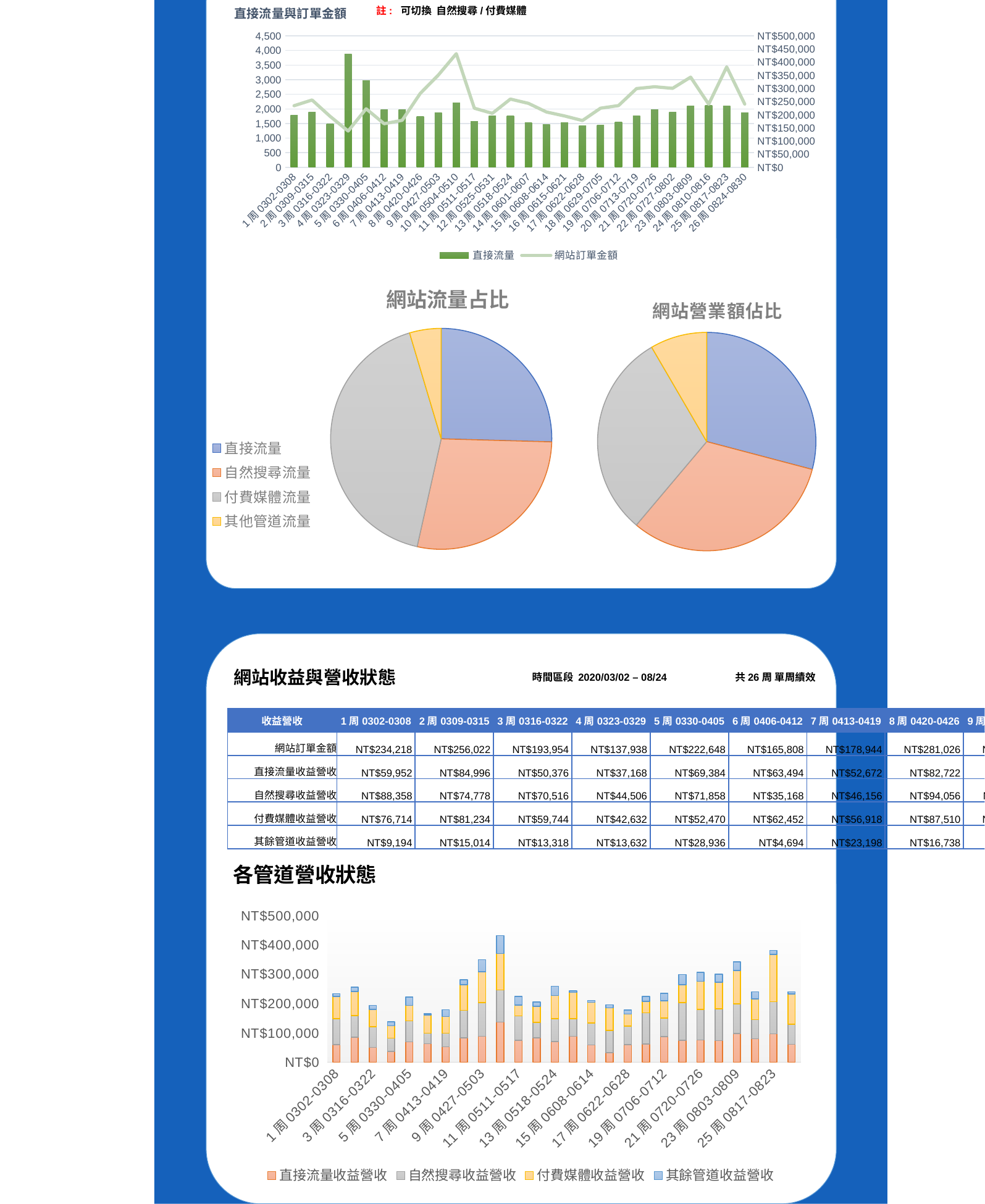

註:  可切換  自然搜尋/付費媒體

### Chart: 直接流量與訂單金額

| Category | 直接流量 | 網站訂單金額 |
|---|---|---|
| 1周0302-0308 | 1786.0 | 234218.0 |
| 2周0309-0315 | 1890.0 | 256022.0 |
| 3周0316-0322 | 1483.0 | 193954.0 |
| 4周0323-0329 | 3869.0 | 137938.0 |
| 5周0330-0405 | 2972.0 | 222648.0 |
| 6周0406-0412 | 1965.0 | 165808.0 |
| 7周0413-0419 | 1964.0 | 178944.0 |
| 8周0420-0426 | 1749.0 | 281026.0 |
| 9周0427-0503 | 1861.0 | 350420.0 |
| 10周0504-0510 | 2208.0 | 431942.0 |
| 11周0511-0517 | 1580.0 | 224902.0 |
| 12周0525-0531 | 1759.0 | 205244.0 |
| 13周0518-0524 | 1756.0 | 259550.0 |
| 14周0601-0607 | 1525.0 | 243306.0 |
| 15周0608-0614 | 1462.0 | 210372.0 |
| 16周0615-0621 | 1536.0 | 195496.0 |
| 17周0622-0628 | 1428.0 | 177918.0 |
| 18周0629-0705 | 1437.0 | 224770.0 |
| 19周0706-0712 | 1559.0 | 234812.0 |
| 20周0713-0719 | 1758.0 | 299400.0 |
| 21周0720-0726 | 1966.0 | 306392.0 |
| 22周0727-0802 | 1888.0 | 300408.0 |
| 23周0803-0809 | 2103.0 | 342854.0 |
| 24周0810-0816 | 2127.0 | 239998.0 |
| 25周0817-0823 | 2093.0 | 381754.0 |
| 26周0824-0830 | 1871.0 | 240478.0 |

### Chart: 網站流量占比

| Category |  |
|---|---|
| 直接流量 | 49595.0 |
| 自然搜尋流量 | 54678.0 |
| 付費媒體流量 | 81653.0 |
| 其他管道流量 | 8995.0 |

### Chart: 網站營業額佔比

| Category |  |
|---|---|
| 直接流量收益營收 | 1904092.0 |
| 自然搜尋收益營收 | 2095654.0 |
| 付費媒體收益營收 | 1990580.0 |
| 其餘管道收益營收 | 550248.0 |
網站收益與營收狀態
時間區段 2020/03/02 – 08/24
共26周 單周績效
| 收益營收 | 1周0302-0308 | 2周0309-0315 | 3周0316-0322 | 4周0323-0329 | 5周0330-0405 | 6周0406-0412 | 7周0413-0419 | 8周0420-0426 | 9周0427-0503 | 10周0504-0510 | 11周0511-0517 | 12周0525-0531 | 13周0518-0524 | 14周0601-0607 | 15周0608-0614 | 16周0615-0621 | 17周0622-0628 | 18周0629-0705 | 19周0706-0712 | 20周0713-0719 | 21周0720-0726 | 22周0727-0802 | 23周0803-0809 | 24周0810-0816 | 25周0817-0823 | 26周0824-0830 | 半年小計 |
| --- | --- | --- | --- | --- | --- | --- | --- | --- | --- | --- | --- | --- | --- | --- | --- | --- | --- | --- | --- | --- | --- | --- | --- | --- | --- | --- | --- |
| 網站訂單金額 | NT$234,218 | NT$256,022 | NT$193,954 | NT$137,938 | NT$222,648 | NT$165,808 | NT$178,944 | NT$281,026 | NT$350,420 | NT$431,942 | NT$224,902 | NT$205,244 | NT$259,550 | NT$243,306 | NT$210,372 | NT$195,496 | NT$177,918 | NT$224,770 | NT$234,812 | NT$299,400 | NT$306,392 | NT$300,408 | NT$342,854 | NT$239,998 | NT$381,754 | NT$240,478 | NT$6,540,574 |
| 直接流量收益營收 | NT$59,952 | NT$84,996 | NT$50,376 | NT$37,168 | NT$69,384 | NT$63,494 | NT$52,672 | NT$82,722 | NT$88,080 | NT$136,558 | NT$75,082 | NT$83,080 | NT$70,496 | NT$88,458 | NT$59,214 | NT$32,464 | NT$60,320 | NT$61,672 | NT$87,910 | NT$74,528 | NT$75,740 | NT$73,908 | NT$97,488 | NT$79,832 | NT$96,902 | NT$61,596 | NT$1,904,092 |
| 自然搜尋收益營收 | NT$88,358 | NT$74,778 | NT$70,516 | NT$44,506 | NT$71,858 | NT$35,168 | NT$46,156 | NT$94,056 | NT$115,816 | NT$110,056 | NT$82,710 | NT$52,772 | NT$77,486 | NT$60,276 | NT$74,250 | NT$76,188 | NT$62,612 | NT$106,616 | NT$63,118 | NT$129,292 | NT$104,484 | NT$108,910 | NT$102,032 | NT$65,618 | NT$109,550 | NT$68,472 | NT$2,095,654 |
| 付費媒體收益營收 | NT$76,714 | NT$81,234 | NT$59,744 | NT$42,632 | NT$52,470 | NT$62,452 | NT$56,918 | NT$87,510 | NT$104,730 | NT$123,908 | NT$37,190 | NT$54,562 | NT$79,462 | NT$89,380 | NT$70,578 | NT$76,540 | NT$41,346 | NT$39,564 | NT$58,218 | NT$60,498 | NT$96,076 | NT$89,886 | NT$113,294 | NT$70,588 | NT$161,836 | NT$103,250 | NT$1,990,580 |
| 其餘管道收益營收 | NT$9,194 | NT$15,014 | NT$13,318 | NT$13,632 | NT$28,936 | NT$4,694 | NT$23,198 | NT$16,738 | NT$41,794 | NT$61,420 | NT$29,920 | NT$14,830 | NT$32,106 | NT$5,192 | NT$6,330 | NT$10,304 | NT$13,640 | NT$16,918 | NT$25,566 | NT$35,082 | NT$30,092 | NT$27,704 | NT$30,040 | NT$23,960 | NT$13,466 | NT$7,160 | NT$550,248 |

### Chart: 各管道營收狀態

| Category | 直接流量收益營收 | 自然搜尋收益營收 | 付費媒體收益營收 | 其餘管道收益營收 |
|---|---|---|---|---|
| 1周0302-0308 | 59952.0 | 88358.0 | 76714.0 | 9194.0 |
| 2周0309-0315 | 84996.0 | 74778.0 | 81234.0 | 15014.0 |
| 3周0316-0322 | 50376.0 | 70516.0 | 59744.0 | 13318.0 |
| 4周0323-0329 | 37168.0 | 44506.0 | 42632.0 | 13632.0 |
| 5周0330-0405 | 69384.0 | 71858.0 | 52470.0 | 28936.0 |
| 6周0406-0412 | 63494.0 | 35168.0 | 62452.0 | 4694.0 |
| 7周0413-0419 | 52672.0 | 46156.0 | 56918.0 | 23198.0 |
| 8周0420-0426 | 82722.0 | 94056.0 | 87510.0 | 16738.0 |
| 9周0427-0503 | 88080.0 | 115816.0 | 104730.0 | 41794.0 |
| 10周0504-0510 | 136558.0 | 110056.0 | 123908.0 | 61420.0 |
| 11周0511-0517 | 75082.0 | 82710.0 | 37190.0 | 29920.0 |
| 12周0525-0531 | 83080.0 | 52772.0 | 54562.0 | 14830.0 |
| 13周0518-0524 | 70496.0 | 77486.0 | 79462.0 | 32106.0 |
| 14周0601-0607 | 88458.0 | 60276.0 | 89380.0 | 5192.0 |
| 15周0608-0614 | 59214.0 | 74250.0 | 70578.0 | 6330.0 |
| 16周0615-0621 | 32464.0 | 76188.0 | 76540.0 | 10304.0 |
| 17周0622-0628 | 60320.0 | 62612.0 | 41346.0 | 13640.0 |
| 18周0629-0705 | 61672.0 | 106616.0 | 39564.0 | 16918.0 |
| 19周0706-0712 | 87910.0 | 63118.0 | 58218.0 | 25566.0 |
| 20周0713-0719 | 74528.0 | 129292.0 | 60498.0 | 35082.0 |
| 21周0720-0726 | 75740.0 | 104484.0 | 96076.0 | 30092.0 |
| 22周0727-0802 | 73908.0 | 108910.0 | 89886.0 | 27704.0 |
| 23周0803-0809 | 97488.0 | 102032.0 | 113294.0 | 30040.0 |
| 24周0810-0816 | 79832.0 | 65618.0 | 70588.0 | 23960.0 |
| 25周0817-0823 | 96902.0 | 109550.0 | 161836.0 | 13466.0 |
| 26周0824-0830 | 61596.0 | 68472.0 | 103250.0 | 7160.0 |